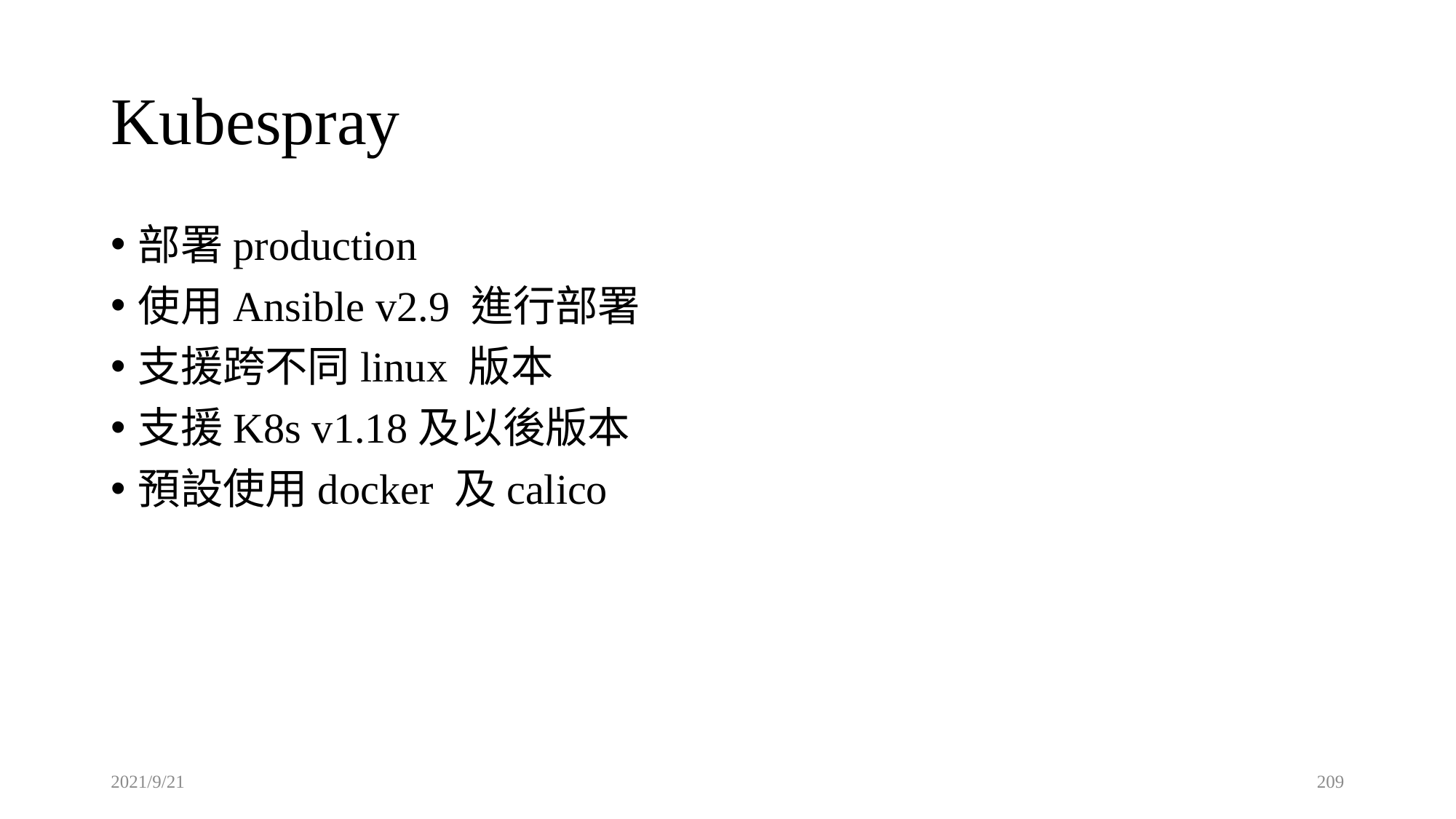

# Kubespray
部署production
使用Ansible v2.9 進行部署
支援跨不同linux 版本
支援K8s v1.18及以後版本
預設使用docker 及calico

2021/9/21
209